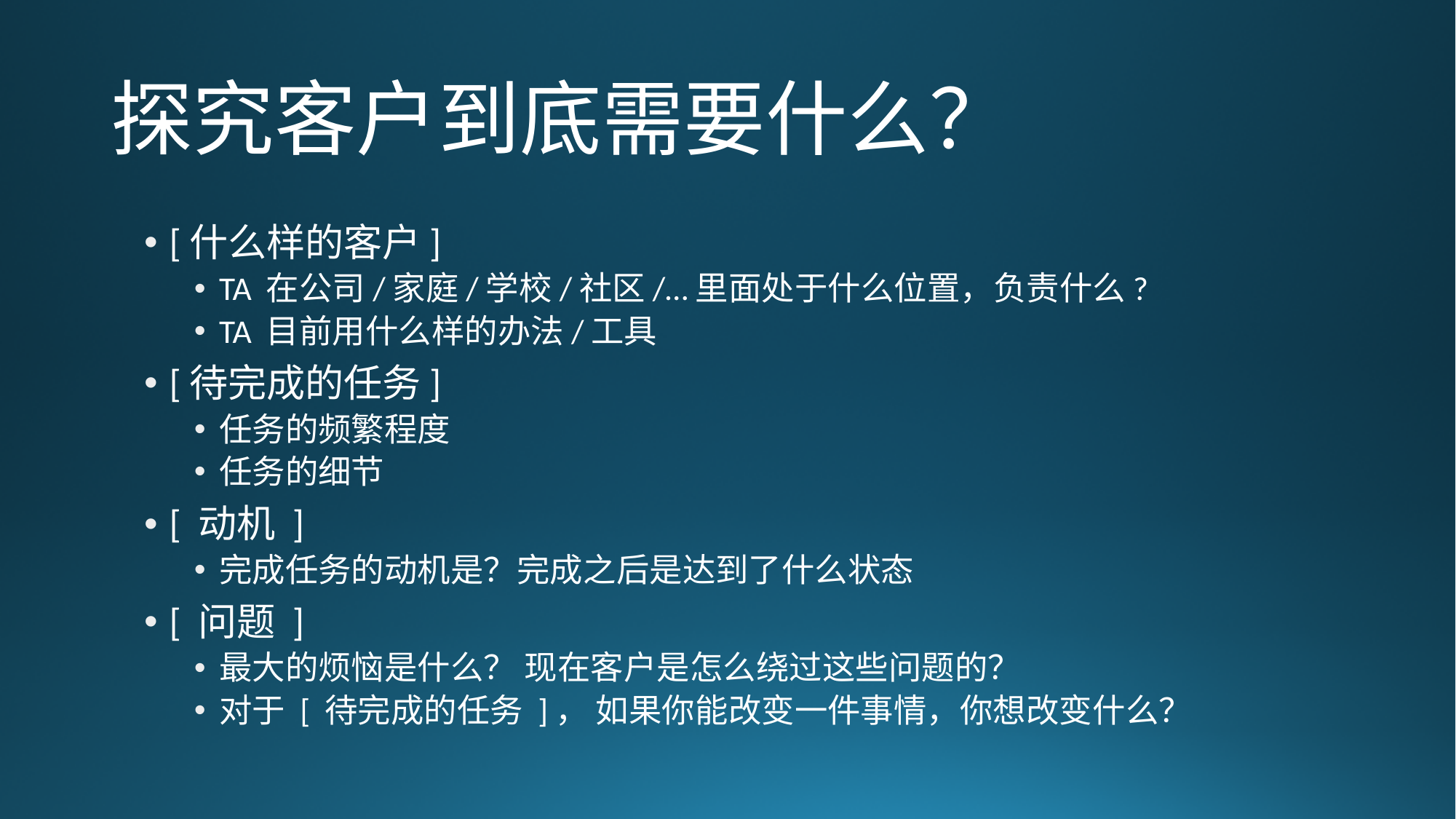

# 探究客户到底需要什么？
[什么样的客户]
TA 在公司/家庭/学校/社区/…里面处于什么位置，负责什么?
TA 目前用什么样的办法/工具
[待完成的任务]
任务的频繁程度
任务的细节
[ 动机 ]
完成任务的动机是？完成之后是达到了什么状态
[ 问题 ]
最大的烦恼是什么？ 现在客户是怎么绕过这些问题的？
对于 [ 待完成的任务 ]， 如果你能改变一件事情，你想改变什么？